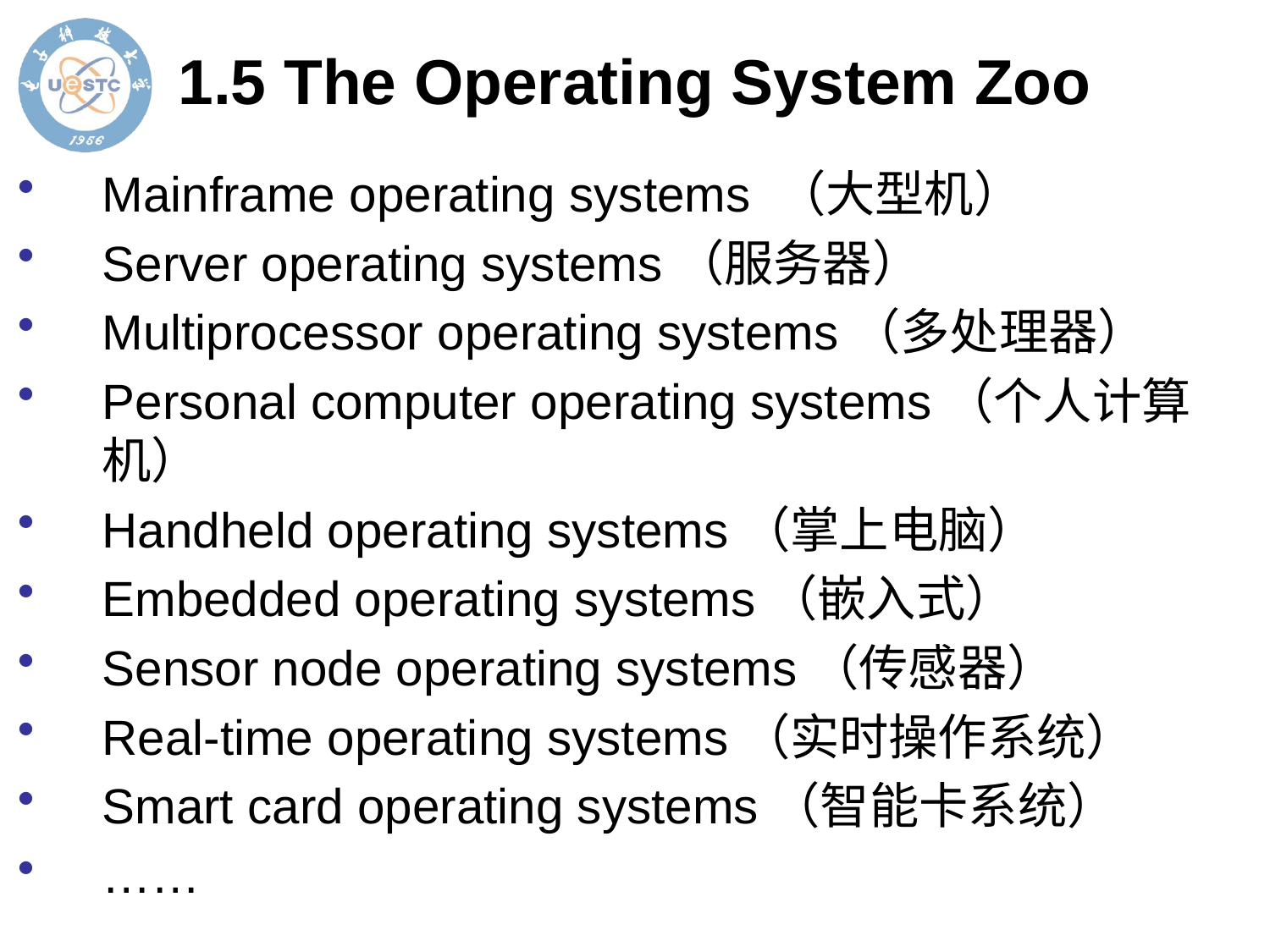

1.5 The Operating System Zoo
Mainframe operating systems （大型机）
Server operating systems（服务器）
Multiprocessor operating systems（多处理器）
Personal computer operating systems（个人计算机）
Handheld operating systems（掌上电脑）
Embedded operating systems（嵌入式）
Sensor node operating systems（传感器）
Real-time operating systems（实时操作系统）
Smart card operating systems（智能卡系统）
……